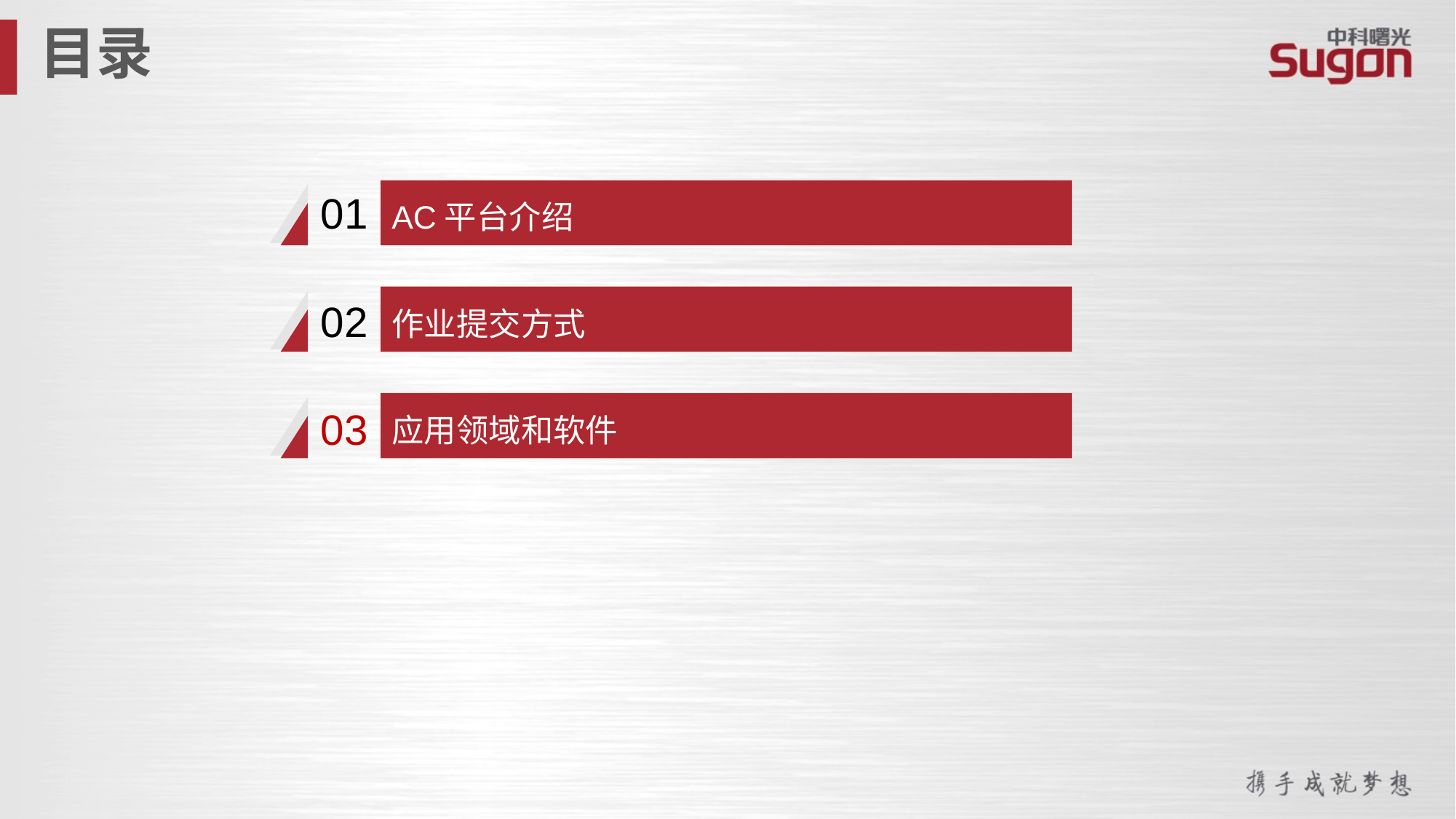

目录
01
AC平台介绍

作业提交方式

02

应用领域和软件

03